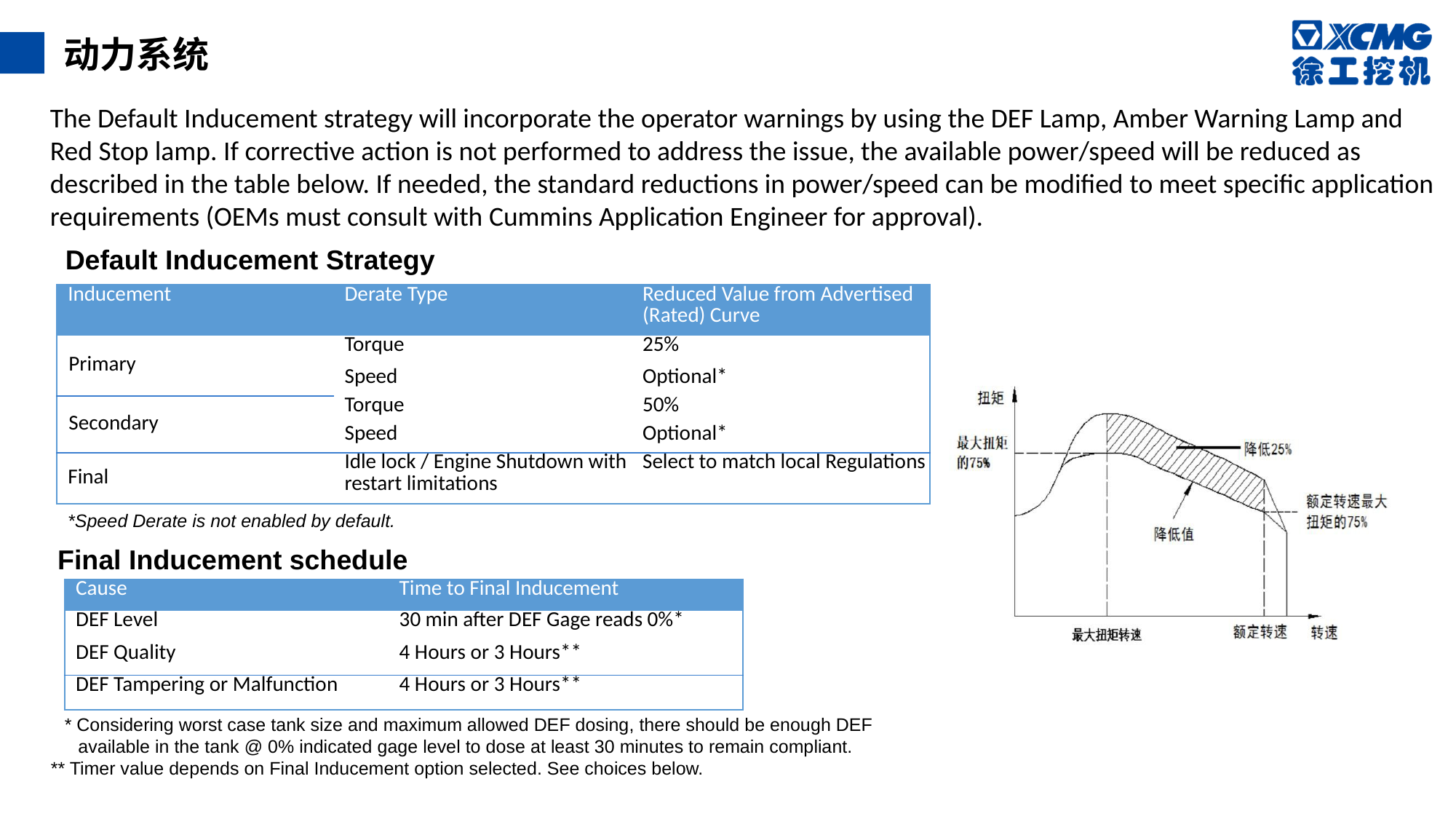

动力系统
The Default Inducement strategy will incorporate the operator warnings by using the DEF Lamp, Amber Warning Lamp and Red Stop lamp. If corrective action is not performed to address the issue, the available power/speed will be reduced as described in the table below. If needed, the standard reductions in power/speed can be modified to meet specific application requirements (OEMs must consult with Cummins Application Engineer for approval).
Default Inducement Strategy
| Inducement | Derate Type | Reduced Value from Advertised (Rated) Curve |
| --- | --- | --- |
| Primary | Torque | 25% |
|  | Speed | Optional\* |
| Secondary | Torque | 50% |
|  | Speed | Optional\* |
| Final | Idle lock / Engine Shutdown with restart limitations | Select to match local Regulations |

*Speed Derate is not enabled by default.
Final Inducement schedule
| Cause | Time to Final Inducement |
| --- | --- |
| DEF Level | 30 min after DEF Gage reads 0%\* |
| DEF Quality | 4 Hours or 3 Hours\*\* |
| DEF Tampering or Malfunction | 4 Hours or 3 Hours\*\* |
* Considering worst case tank size and maximum allowed DEF dosing, there should be enough DEF available in the tank @ 0% indicated gage level to dose at least 30 minutes to remain compliant.
** Timer value depends on Final Inducement option selected. See choices below.